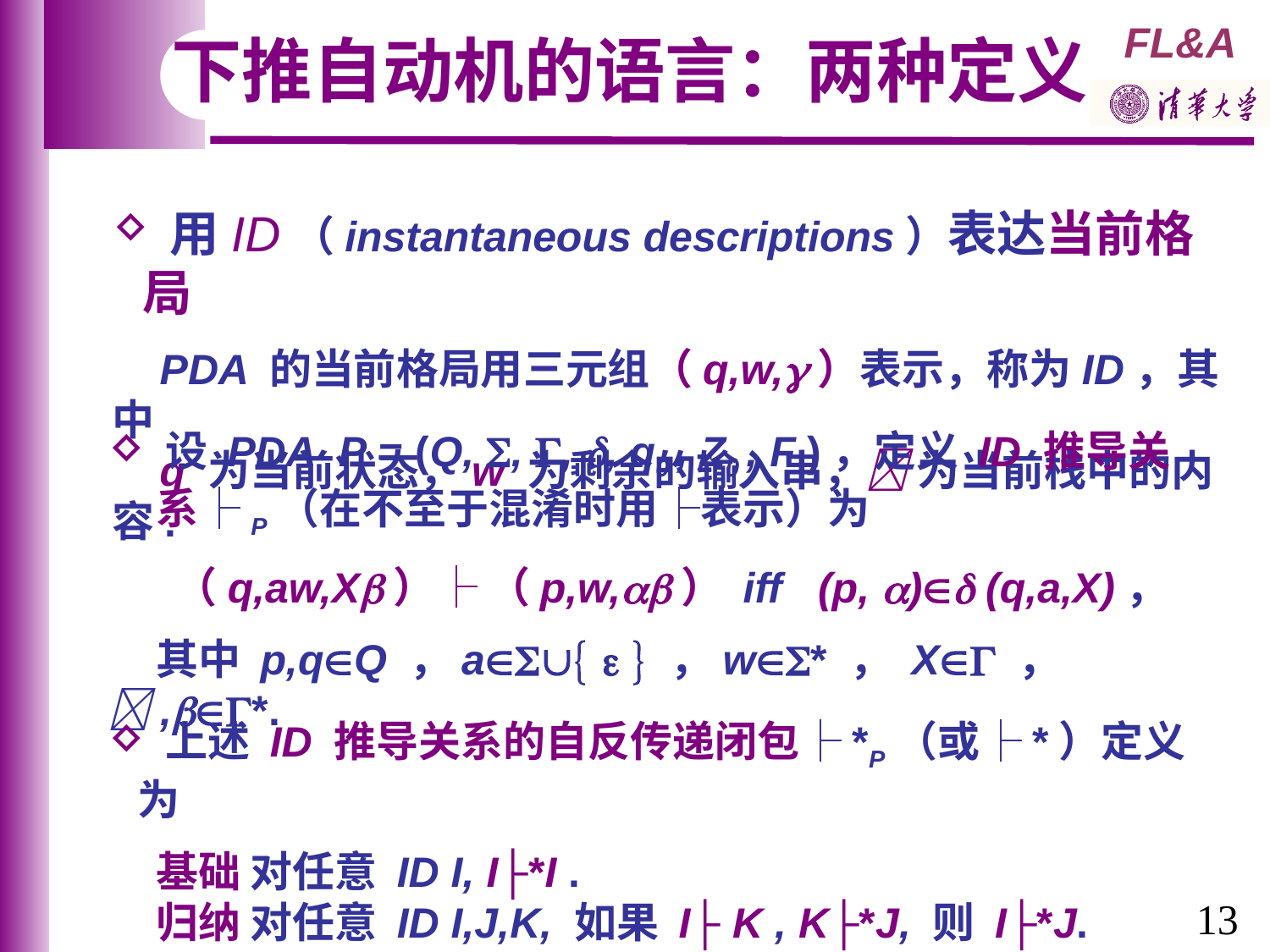

下推自动机的语言：两种定义
 用ID（instantaneous descriptions）表达当前格局

    PDA 的当前格局用三元组（q,w,γ）表示，称为ID，其中
    q 为当前状态，w 为剩余的输入串，γ 为当前栈中的内容.
 设 PDA  P = (Q, Σ, Γ, δ, q0 , Z0 , F )，定义 ID 推导关
    系├P（在不至于混淆时用├表示）为

      （q,aw,Xβ）├ （p,w,αβ） iff   (p, α)∈δ (q,a,X)，

    其中 p,q∈Q ，a∈Σ∪{ ε } ，w∈Σ* ， X∈Γ ， α,β∈Γ*.
 上述 ID 推导关系的自反传递闭包├*P（或├*）定义为

    基础 对任意 ID I, I├*I .
    归纳 对任意 ID I,J,K, 如果 I├ K , K├*J, 则 I├*J.
13